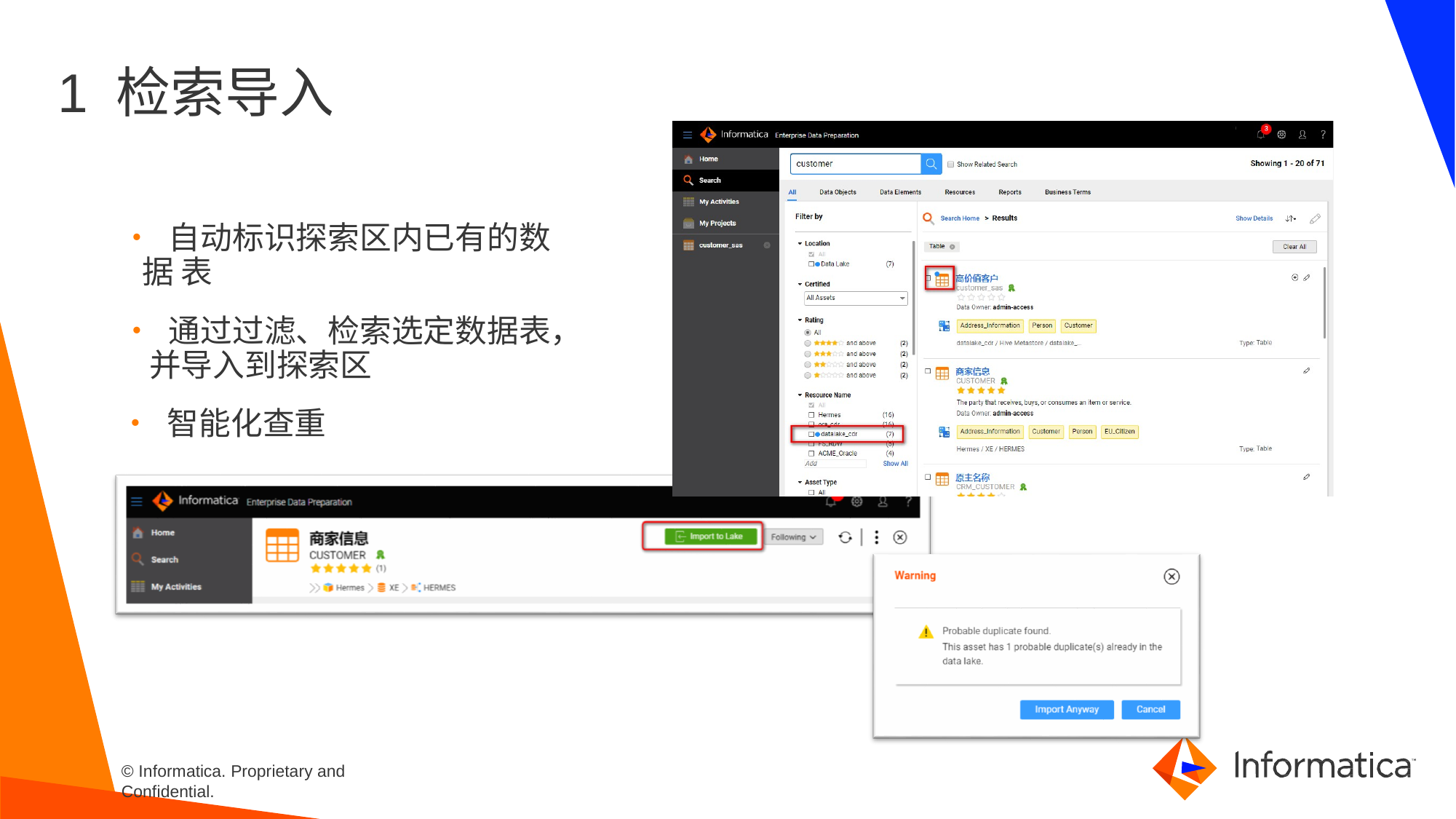

# 1 检索导入

• 自动标识探索区内已有的数据 表
• 通过过滤、检索选定数据表， 并导入到探索区
• 智能化查重

13
© Informatica. Proprietary and Confidential.